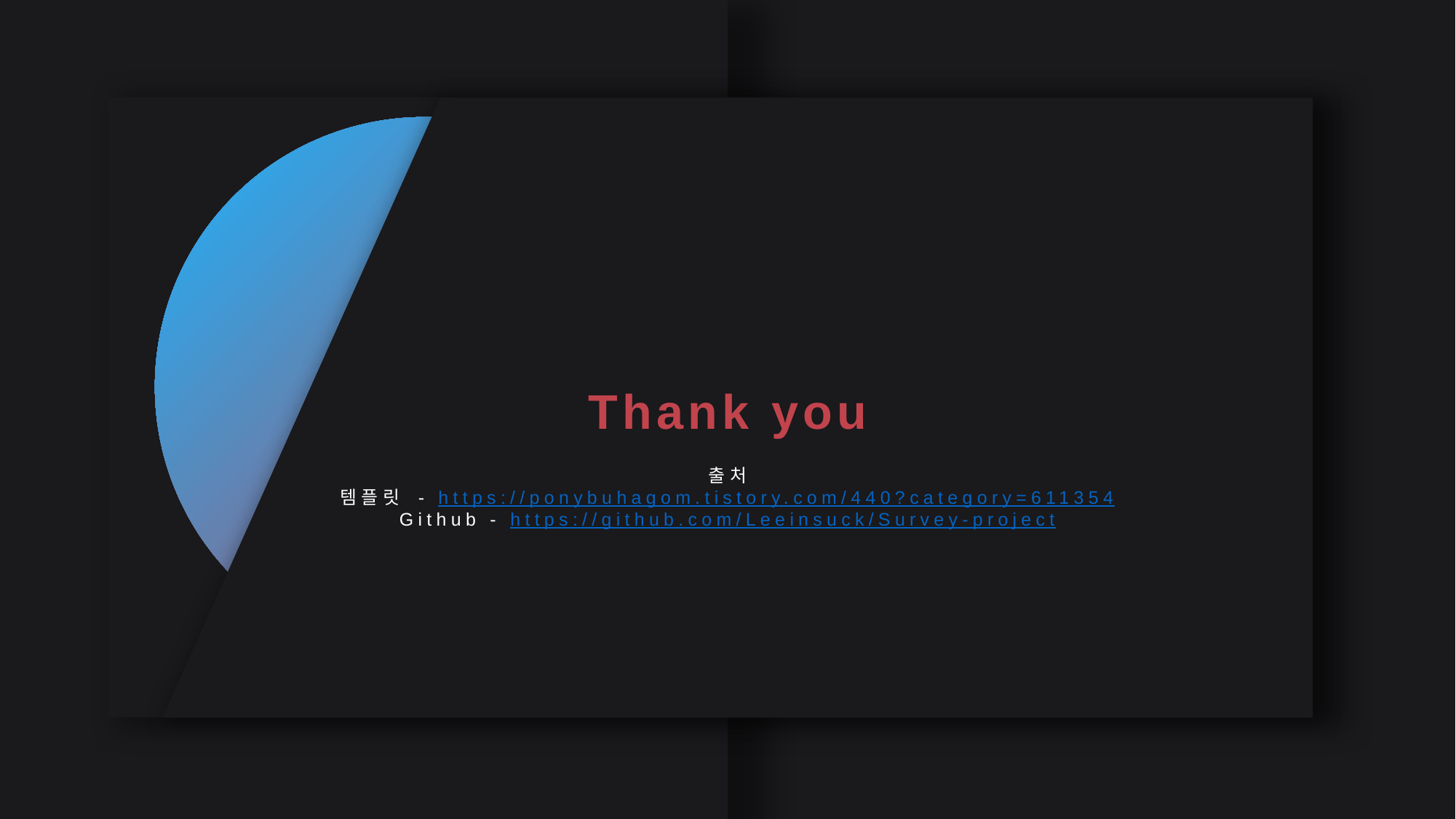

Thank you
출처
템플릿 - https://ponybuhagom.tistory.com/440?category=611354
Github - https://github.com/Leeinsuck/Survey-project